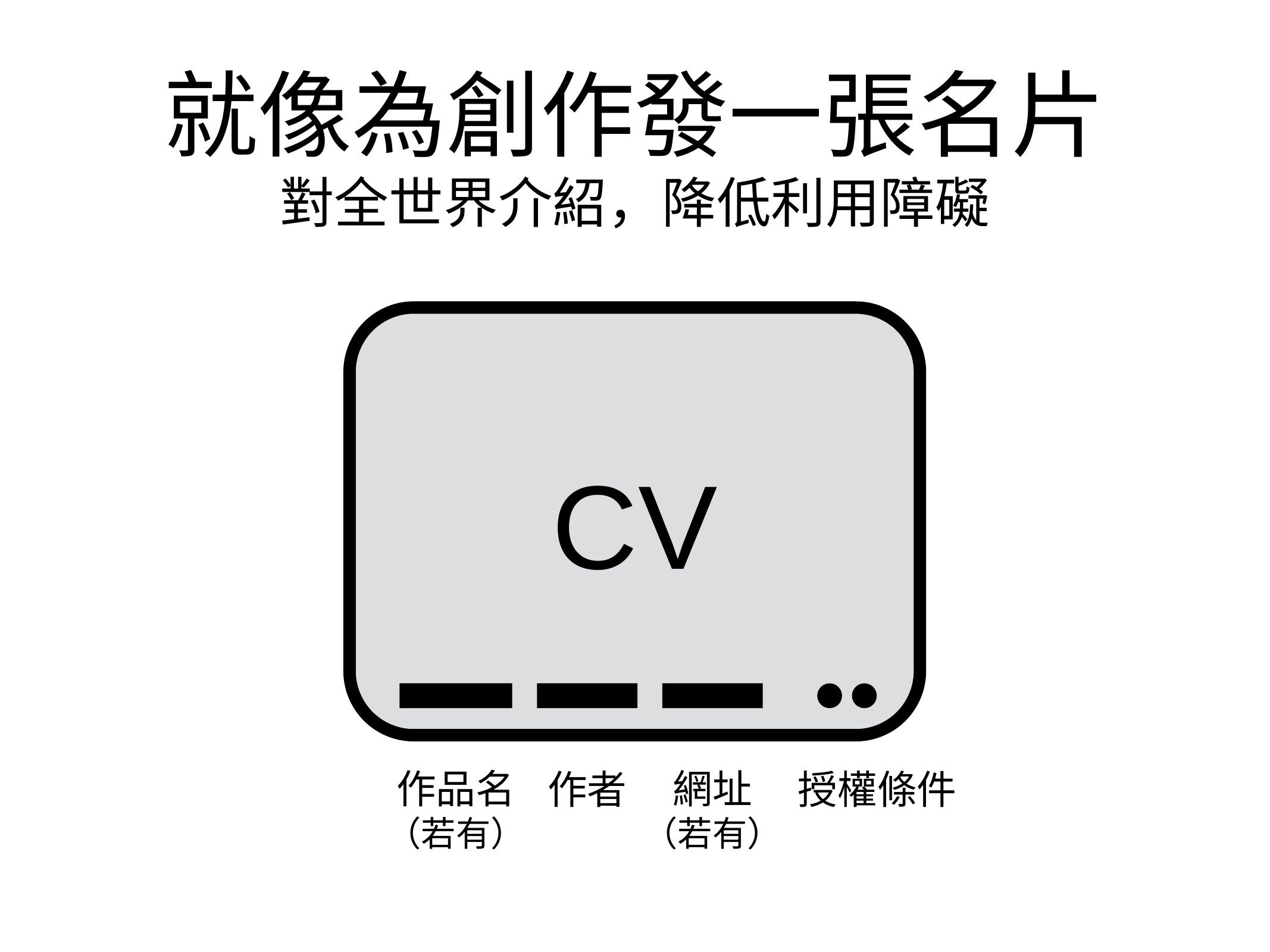

# 就像為創作發一張名片
對全世界介紹，降低利用障礙

CV

作品名
（若有）
作者
網址
（若有）
授權條件